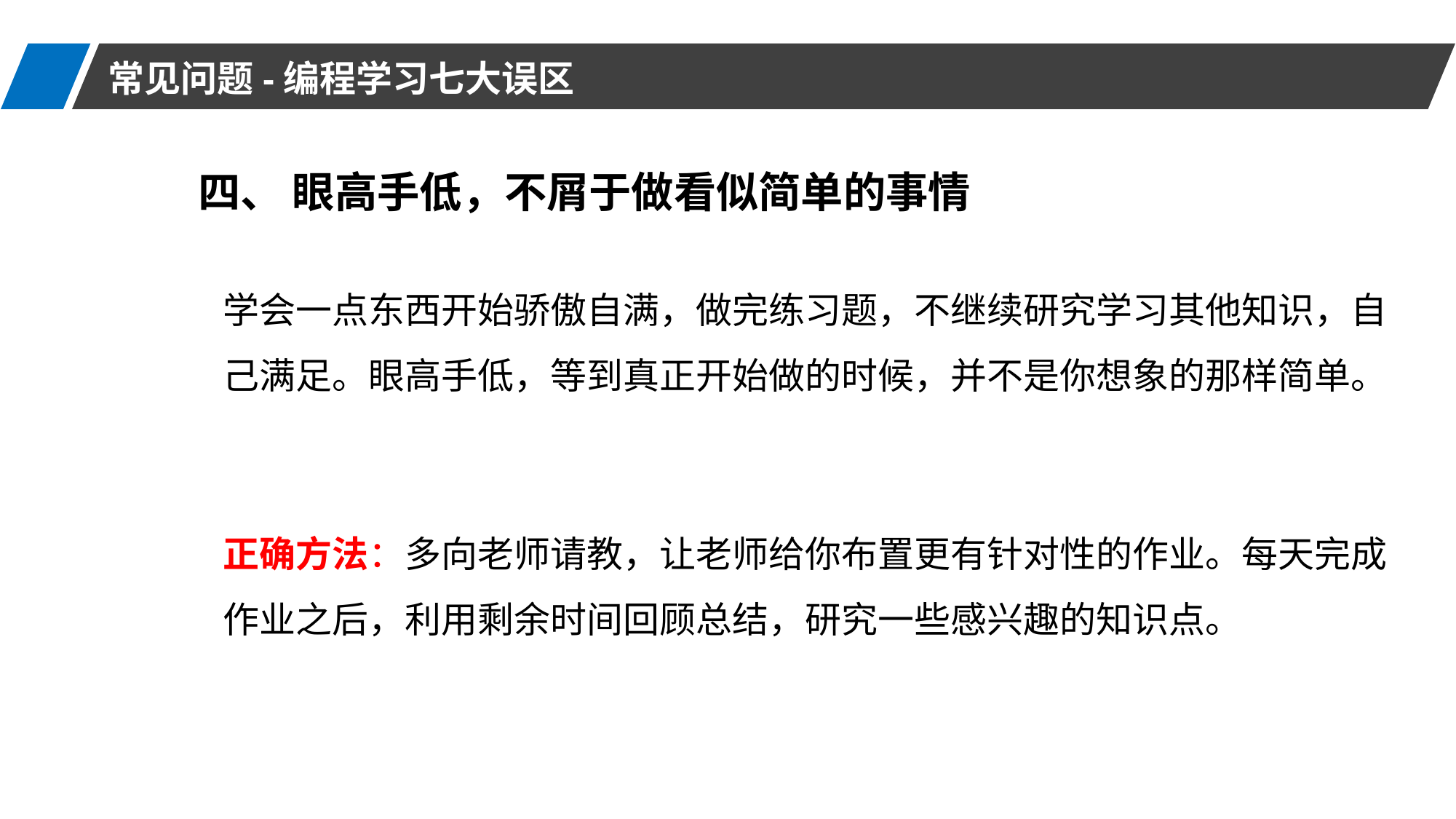

常见问题-编程学习七大误区
四、 眼高手低，不屑于做看似简单的事情
学会一点东西开始骄傲自满，做完练习题，不继续研究学习其他知识，自己满足。眼高手低，等到真正开始做的时候，并不是你想象的那样简单。
正确方法：多向老师请教，让老师给你布置更有针对性的作业。每天完成作业之后，利用剩余时间回顾总结，研究一些感兴趣的知识点。